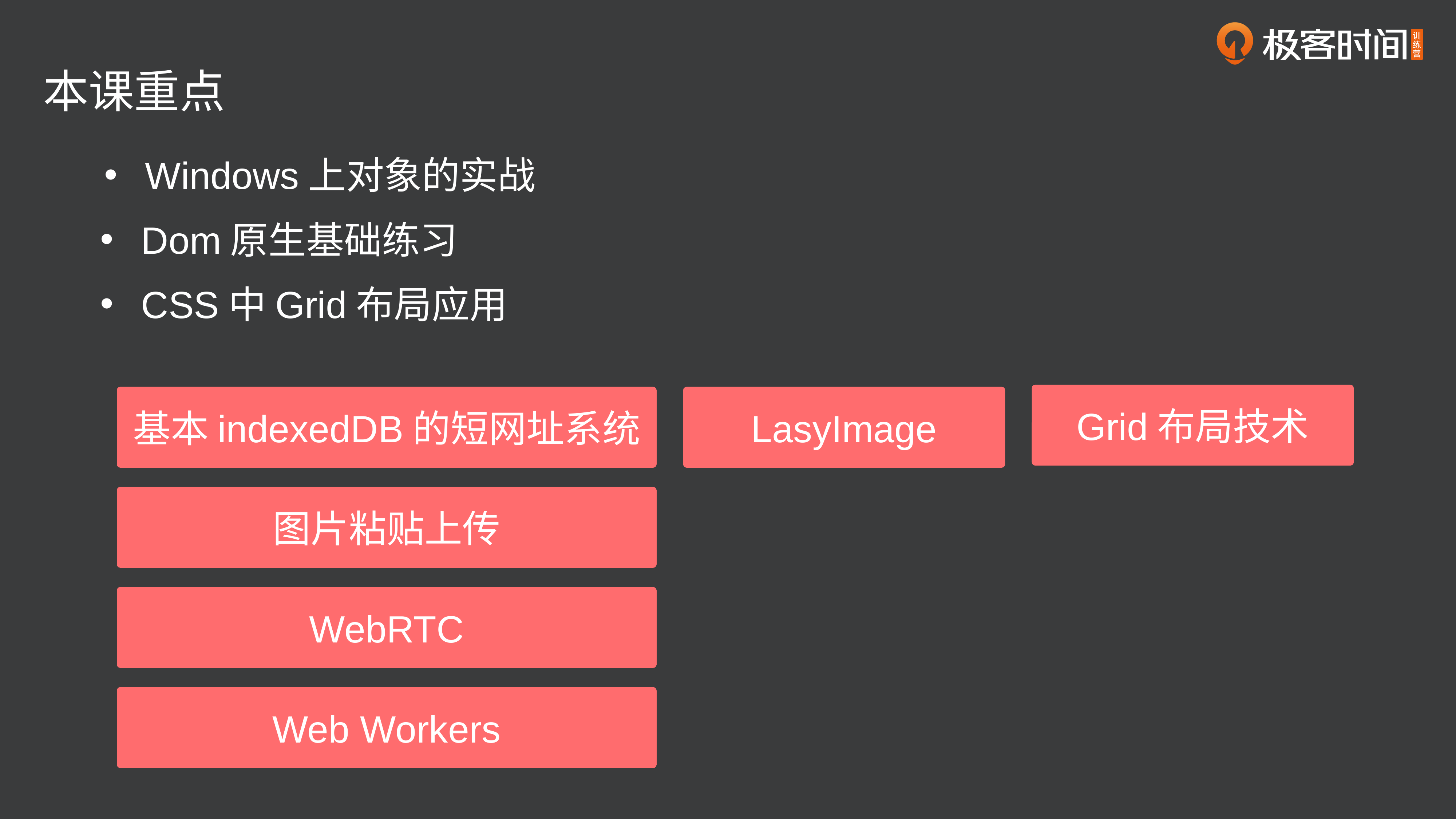

本课重点
Windows上对象的实战
Dom原生基础练习
CSS中Grid布局应用
Grid布局技术
LasyImage
基本indexedDB的短网址系统
图片粘贴上传
WebRTC
Web Workers